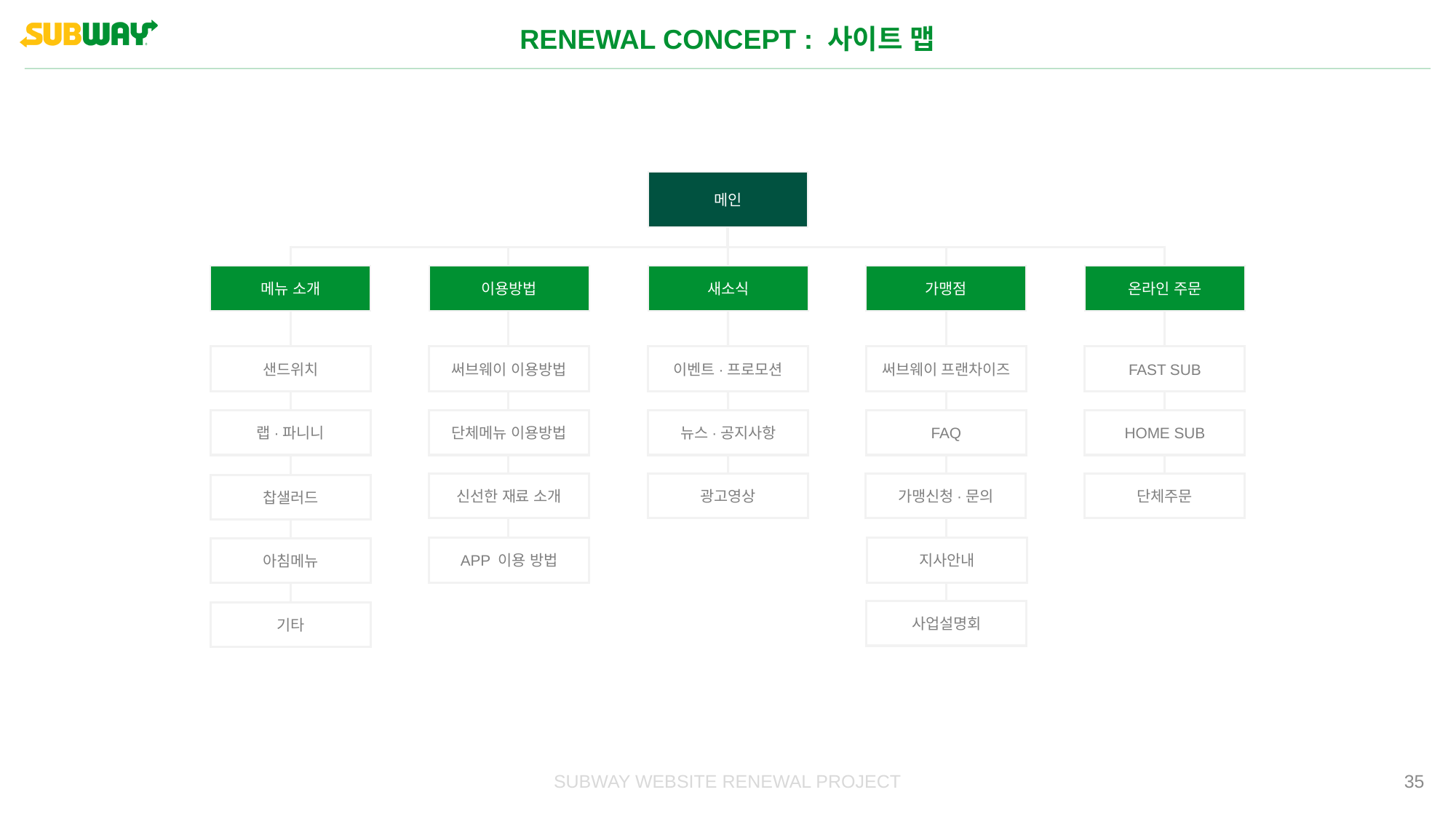

RENEWAL CONCEPT : 사이트 맵
메인
메뉴 소개
이용방법
새소식
가맹점
온라인 주문
샌드위치
써브웨이 이용방법
이벤트·프로모션
써브웨이 프랜차이즈
FAST SUB
랩·파니니
단체메뉴 이용방법
뉴스·공지사항
FAQ
HOME SUB
신선한 재료 소개
광고영상
가맹신청·문의
단체주문
찹샐러드
APP 이용 방법
지사안내
아침메뉴
사업설명회
기타
35
SUBWAY WEBSITE RENEWAL PROJECT